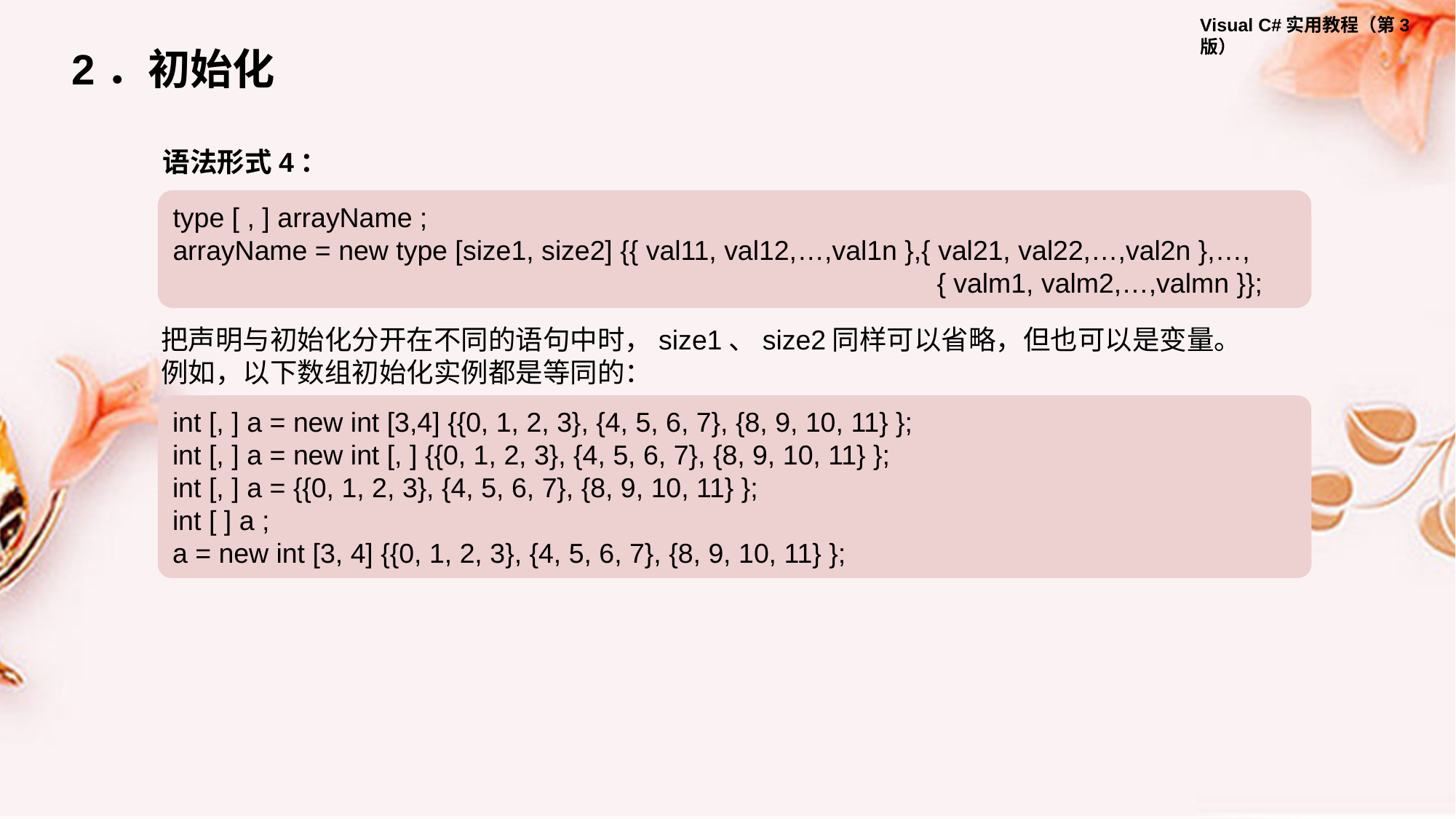

2．初始化
语法形式4：
type [ , ] arrayName ;
arrayName = new type [size1, size2] {{ val11, val12,…,val1n },{ val21, val22,…,val2n },…,
							{ valm1, valm2,…,valmn }};
把声明与初始化分开在不同的语句中时，size1、size2同样可以省略，但也可以是变量。
例如，以下数组初始化实例都是等同的：
int [, ] a = new int [3,4] {{0, 1, 2, 3}, {4, 5, 6, 7}, {8, 9, 10, 11} };
int [, ] a = new int [, ] {{0, 1, 2, 3}, {4, 5, 6, 7}, {8, 9, 10, 11} };
int [, ] a = {{0, 1, 2, 3}, {4, 5, 6, 7}, {8, 9, 10, 11} };
int [ ] a ;
a = new int [3, 4] {{0, 1, 2, 3}, {4, 5, 6, 7}, {8, 9, 10, 11} };